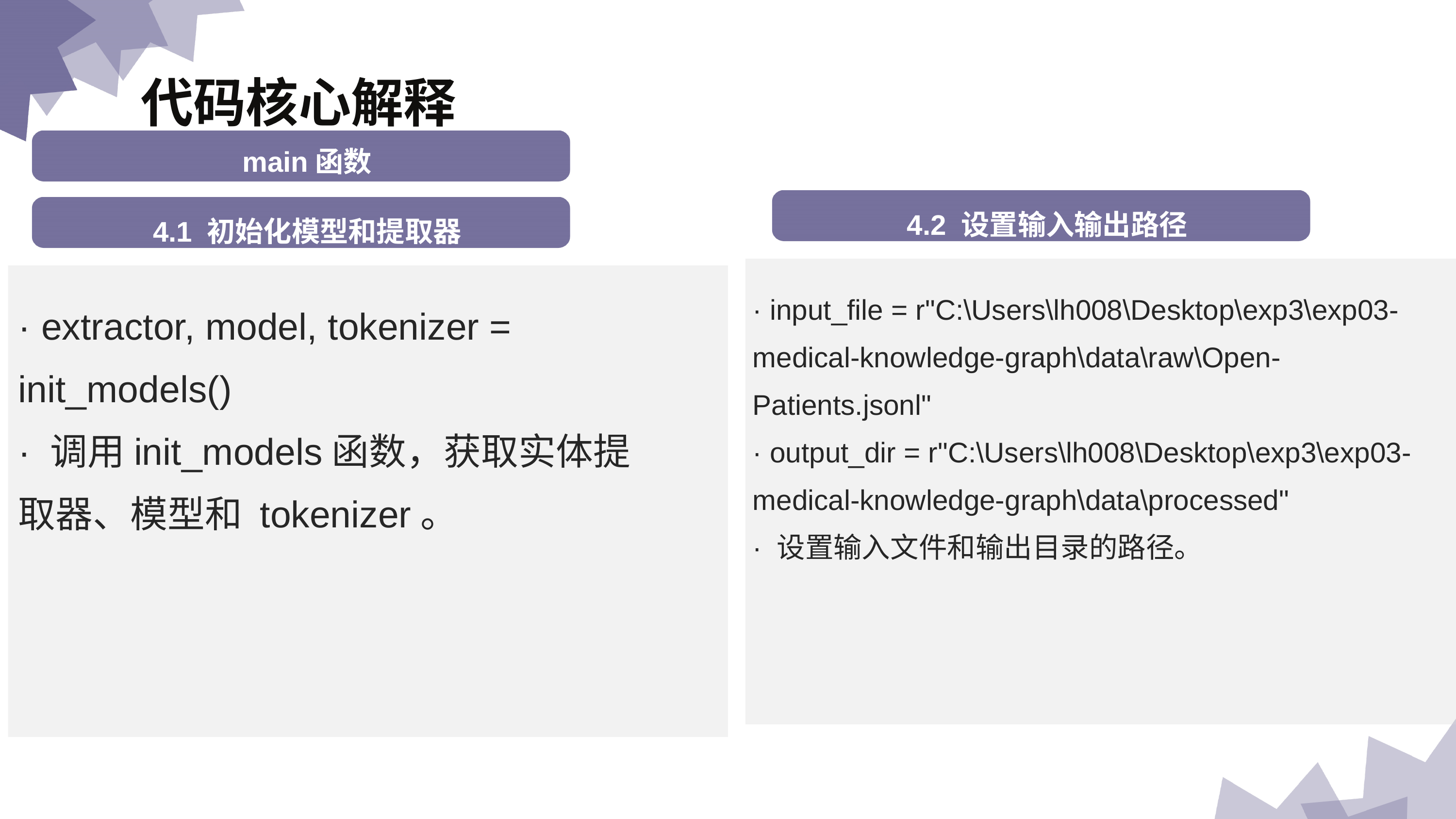

代码核心解释
         幻觉的原因分析

main函数

         幻觉的原因分析

         幻觉的原因分析

4.2 设置输入输出路径

4.1 初始化模型和提取器

· input_file = r"C:\Users\lh008\Desktop\exp3\exp03-medical-knowledge-graph\data\raw\Open-Patients.jsonl"
· output_dir = r"C:\Users\lh008\Desktop\exp3\exp03-medical-knowledge-graph\data\processed"
· 设置输入文件和输出目录的路径。

· extractor, model, tokenizer = init_models()
· 调用init_models函数，获取实体提取器、模型和 tokenizer。